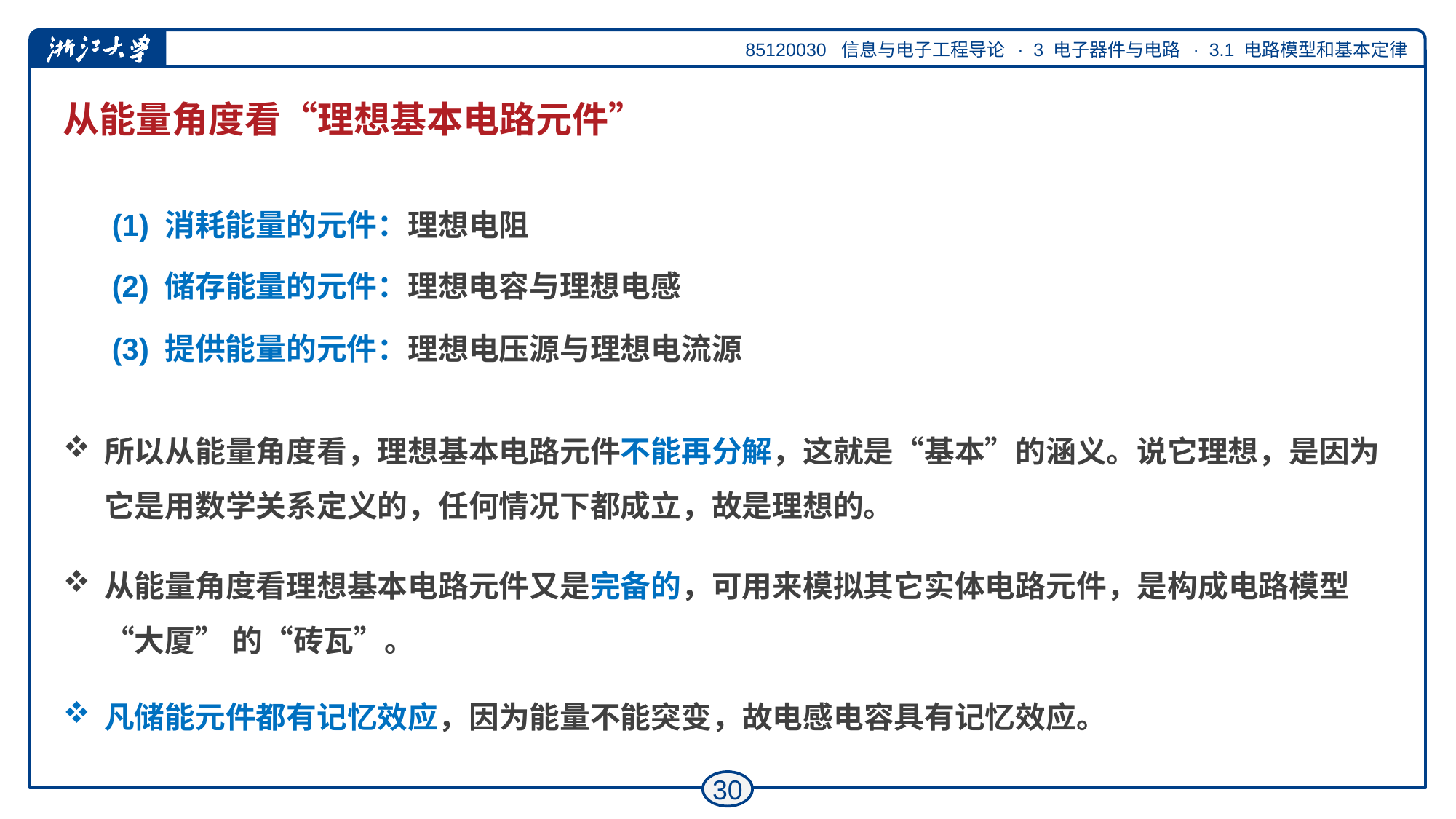

# 从能量角度看“理想基本电路元件”
(1) 消耗能量的元件：理想电阻

(2) 储存能量的元件：理想电容与理想电感
(3) 提供能量的元件：理想电压源与理想电流源
所以从能量角度看，理想基本电路元件不能再分解，这就是“基本”的涵义。说它理想，是因为它是用数学关系定义的，任何情况下都成立，故是理想的。
从能量角度看理想基本电路元件又是完备的，可用来模拟其它实体电路元件，是构成电路模型“大厦” 的“砖瓦”。
凡储能元件都有记忆效应，因为能量不能突变，故电感电容具有记忆效应。